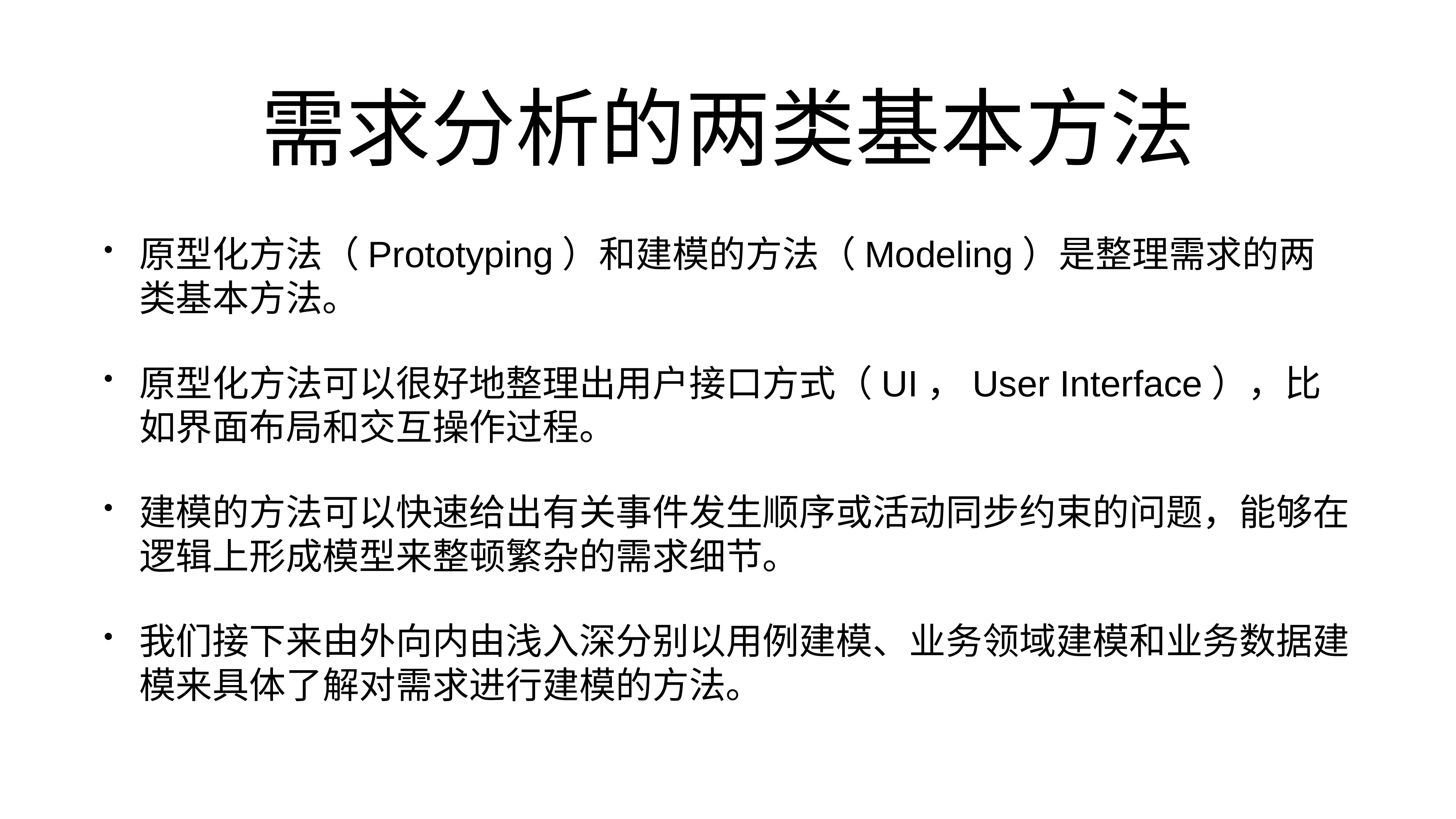

# 需求分析的两类基本方法
原型化方法（Prototyping）和建模的方法（Modeling）是整理需求的两类基本方法。
原型化方法可以很好地整理出用户接口方式（UI，User Interface），比如界面布局和交互操作过程。
建模的方法可以快速给出有关事件发生顺序或活动同步约束的问题，能够在逻辑上形成模型来整顿繁杂的需求细节。
我们接下来由外向内由浅入深分别以用例建模、业务领域建模和业务数据建模来具体了解对需求进行建模的方法。